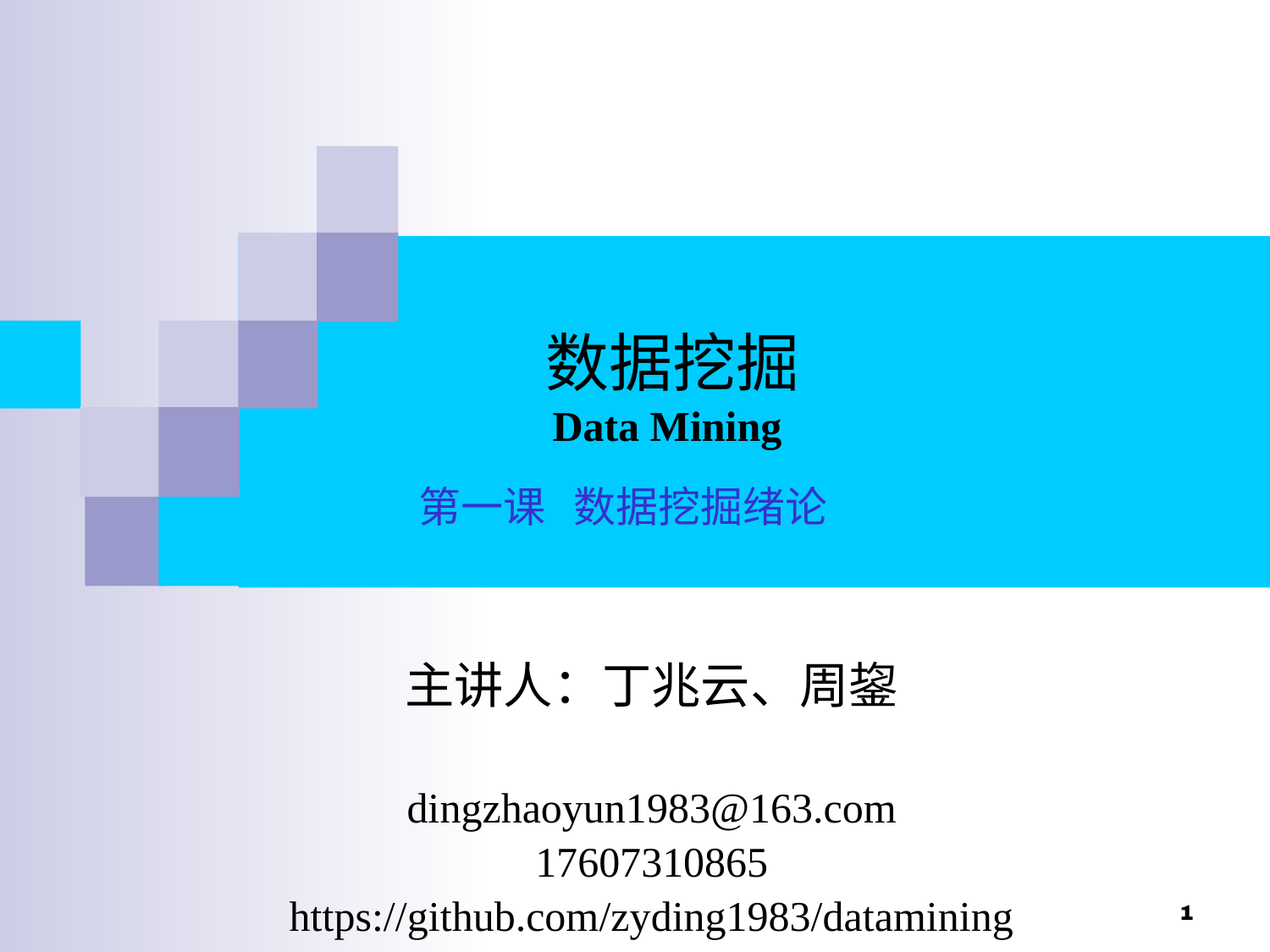

# 数据挖掘 Data Mining

    第一课   数据挖掘绪论

主讲人：丁兆云、周鋆

dingzhaoyun1983@163.com
17607310865
https://github.com/zyding1983/datamining

1